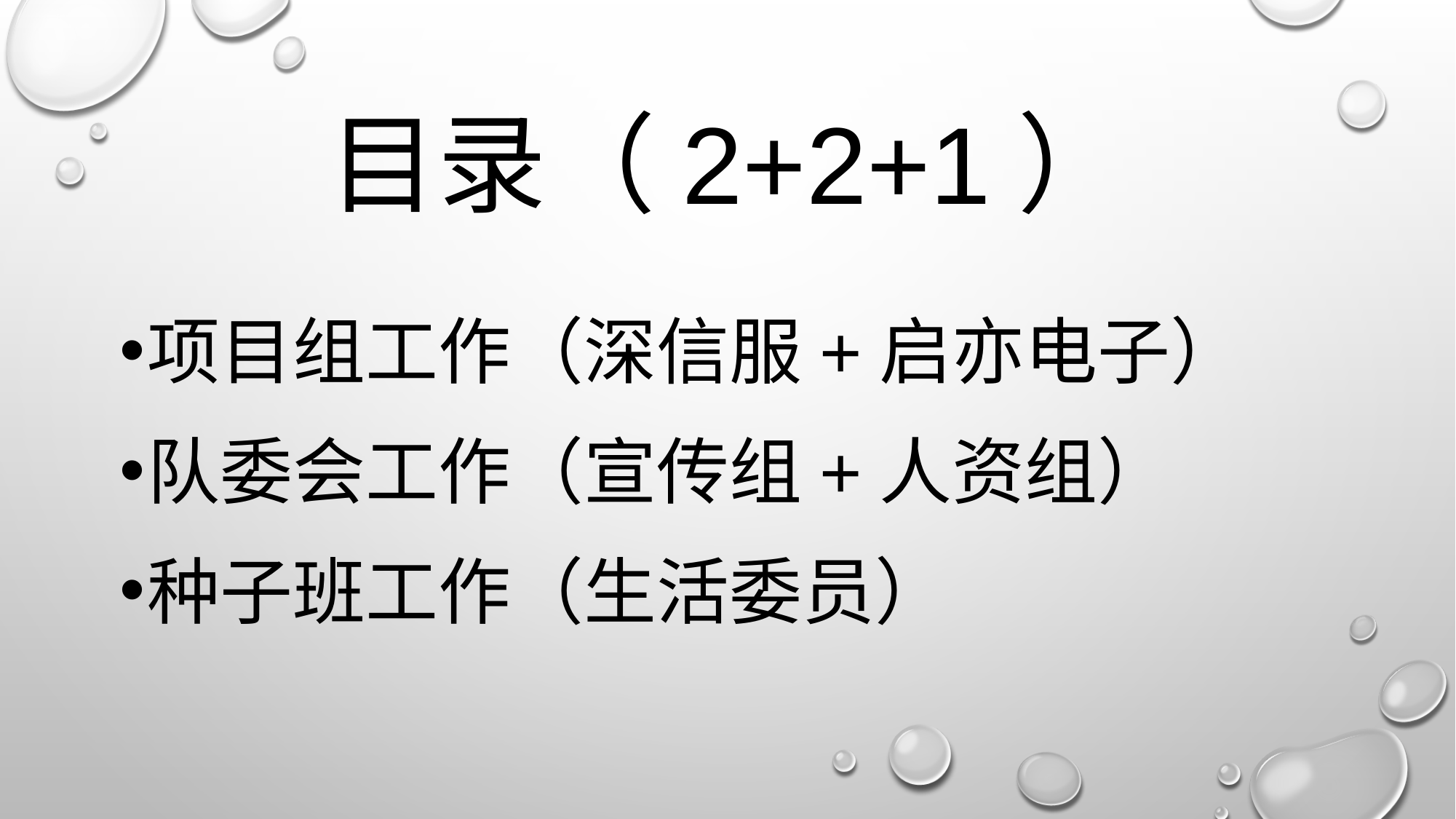

# 目录（2+2+1）
项目组工作（深信服+启亦电子）
队委会工作（宣传组+人资组）
种子班工作（生活委员）